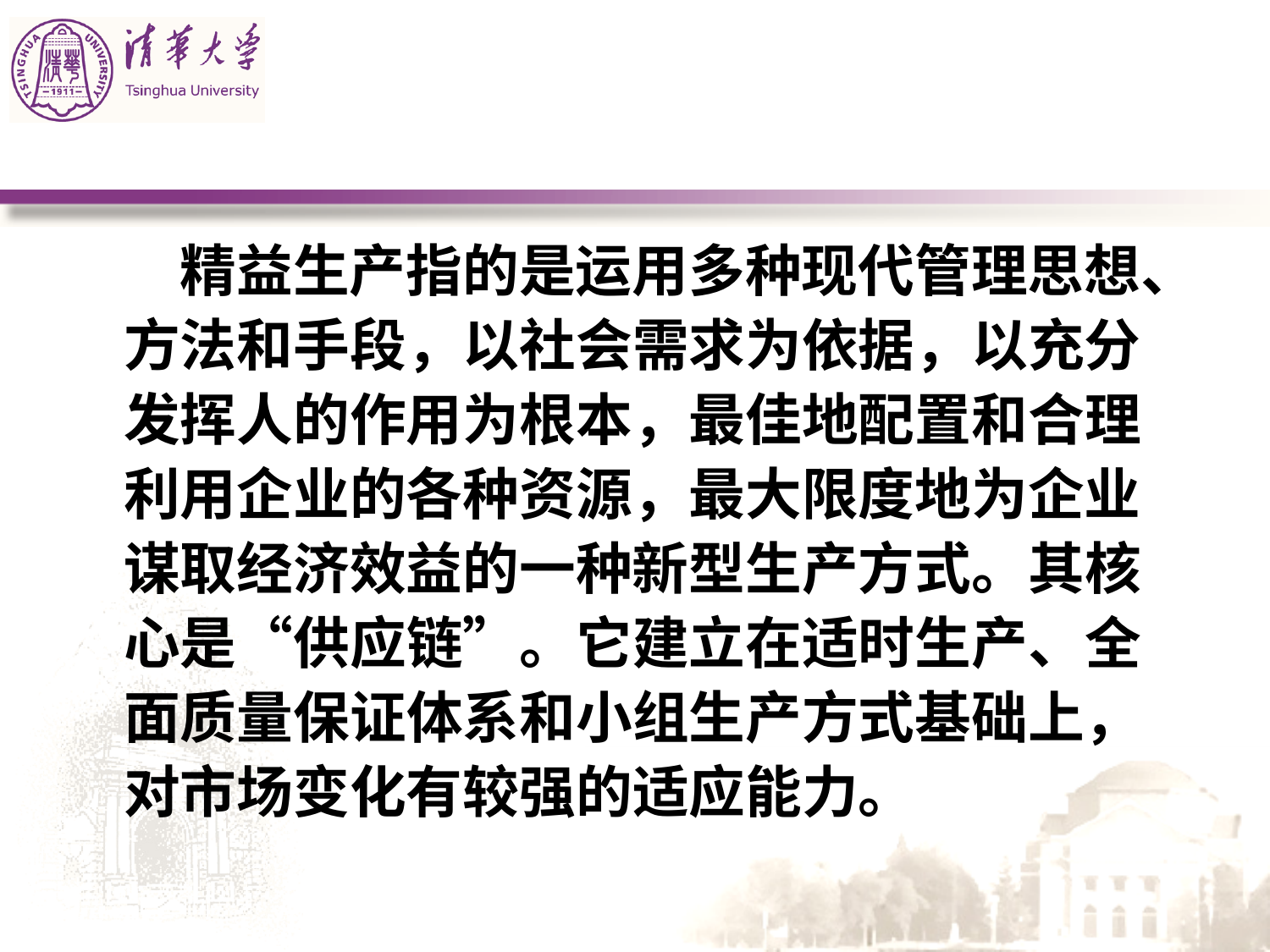

#
       精益生产指的是运用多种现代管理思想、方法和手段，以社会需求为依据，以充分发挥人的作用为根本，最佳地配置和合理利用企业的各种资源，最大限度地为企业谋取经济效益的一种新型生产方式。其核心是“供应链”。它建立在适时生产、全面质量保证体系和小组生产方式基础上，对市场变化有较强的适应能力。